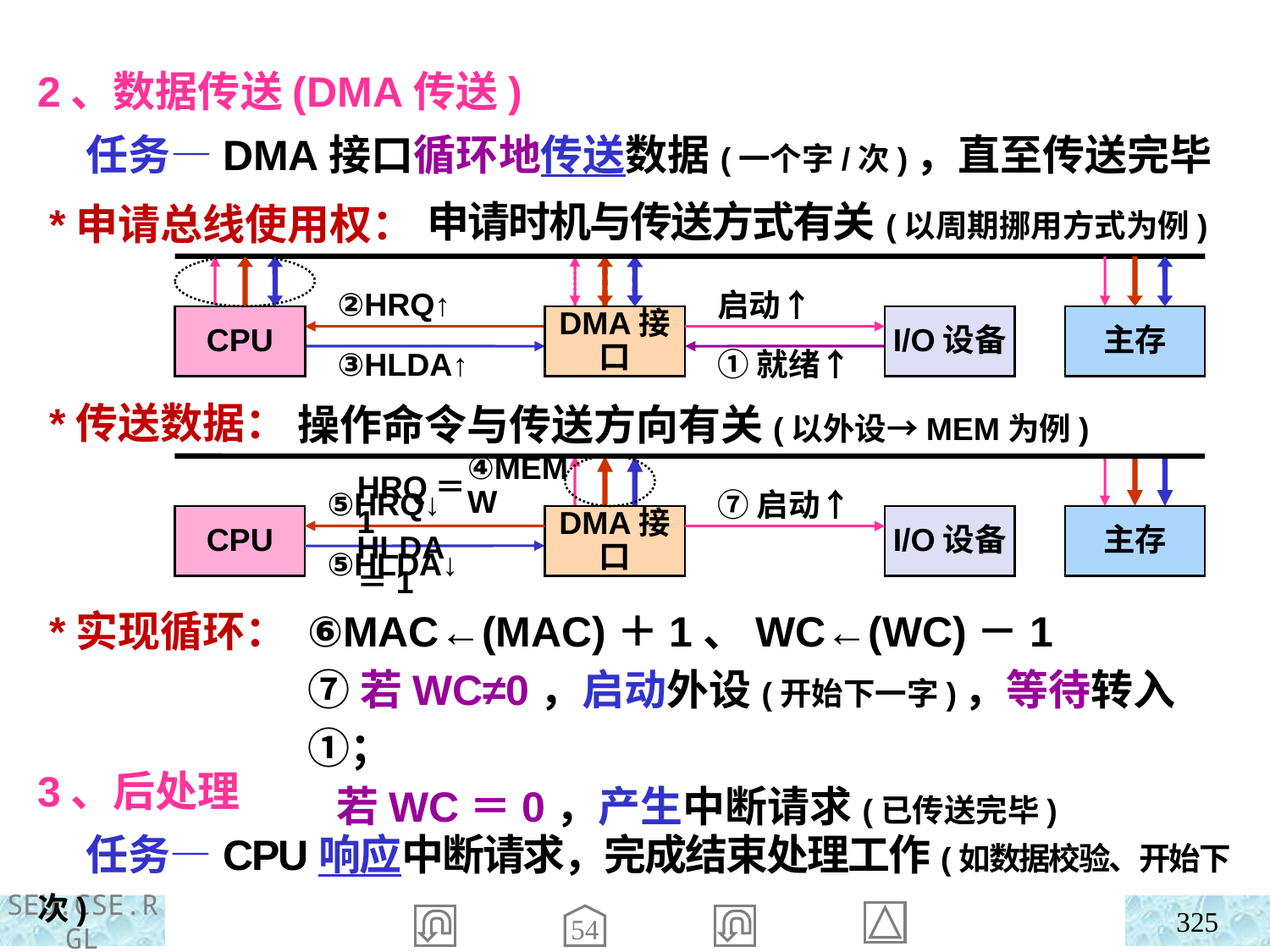

2、数据传送(DMA传送)
    任务—DMA接口循环地传送数据(一个字/次)，直至传送完毕
 *申请总线使用权：

 *传送数据：

 *实现循环：
申请时机与传送方式有关(以周期挪用方式为例)

CPU
DMA接口
I/O设备
主存

②HRQ↑

启动↑

③HLDA↑

①就绪↑
操作命令与传送方向有关(以外设→MEM为例)

CPU
DMA接口
I/O设备
主存

④MEMW
⑤HRQ↓
⑤HLDA↓
HRQ＝1
HLDA＝1
⑦启动↑

⑥MAC←(MAC)＋1、WC←(WC)－1
⑦若WC≠0，启动外设(开始下一字)，等待转入①；
  若WC＝0，产生中断请求(已传送完毕)
3、后处理
    任务—CPU响应中断请求，完成结束处理工作(如数据校验、开始下次)
325

54